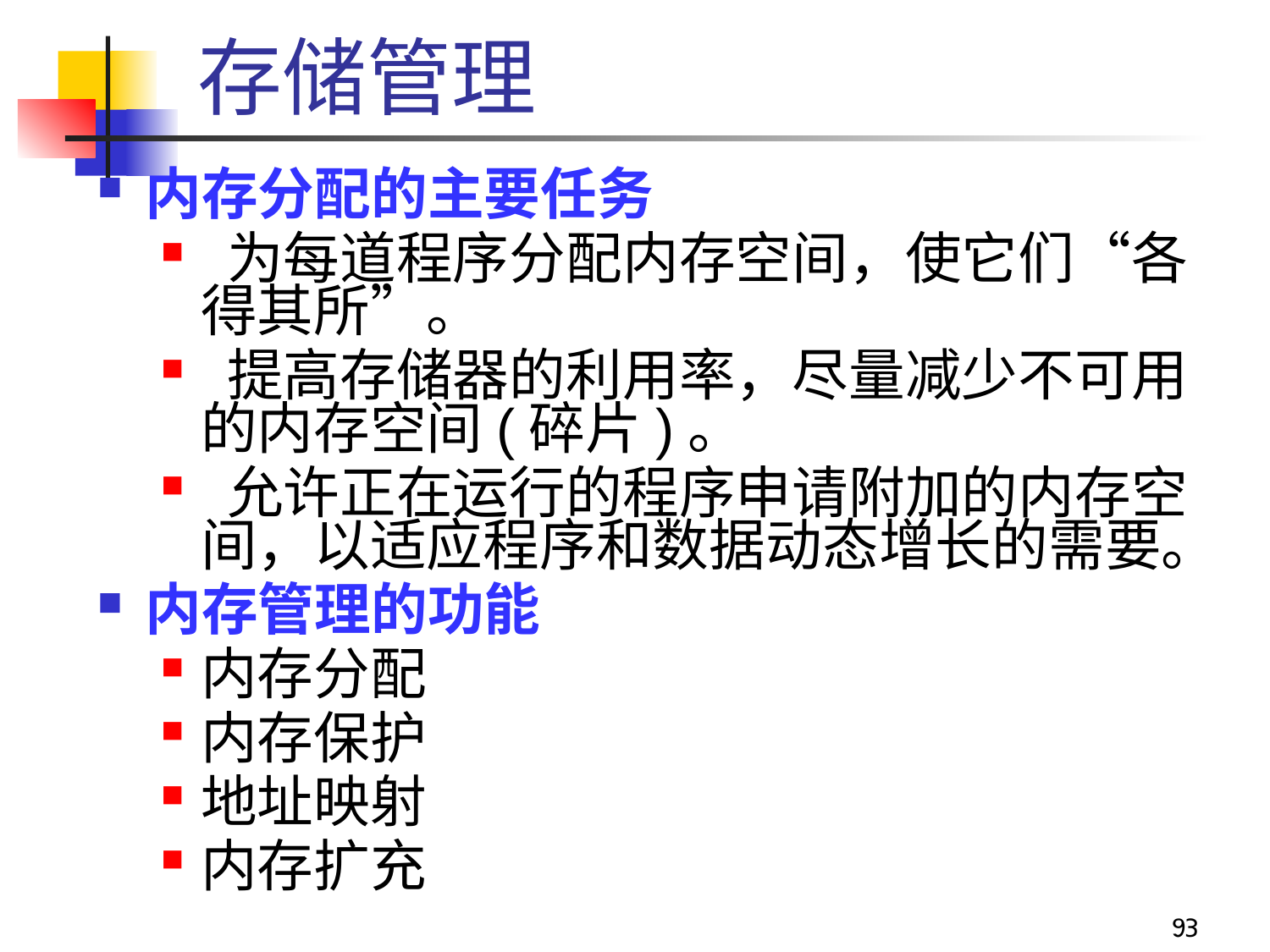

存储管理
内存分配的主要任务
 为每道程序分配内存空间，使它们“各得其所”。
 提高存储器的利用率，尽量减少不可用的内存空间(碎片)。
 允许正在运行的程序申请附加的内存空间，以适应程序和数据动态增长的需要。
内存管理的功能
内存分配
内存保护
地址映射
内存扩充
93